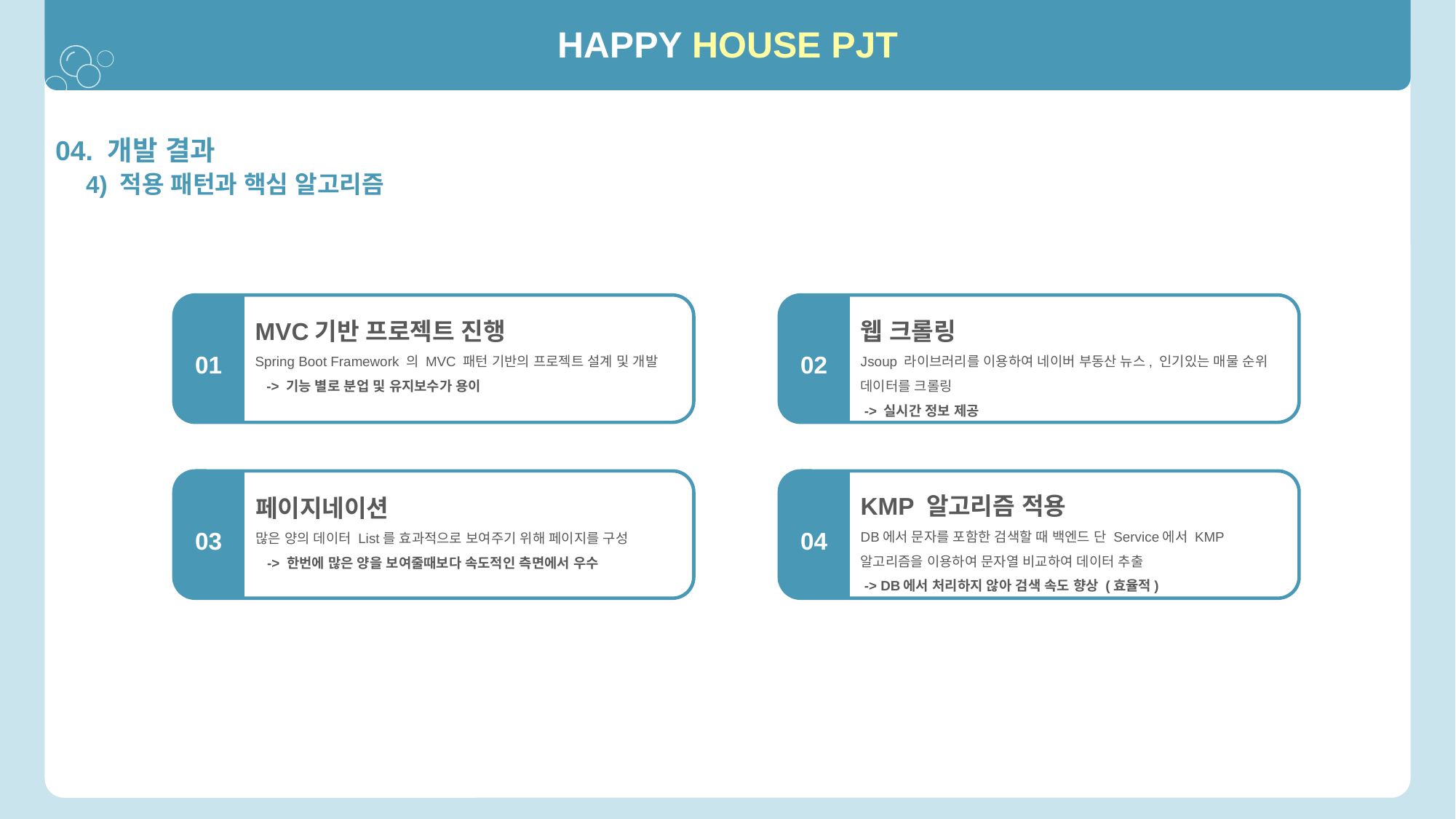

HAPPY HOUSE PJT

04. 개발 결과
    4) 적용 패턴과 핵심 알고리즘

MVC기반 프로젝트 진행
Spring Boot Framework 의 MVC 패턴 기반의 프로젝트 설계 및 개발
   -> 기능 별로 분업 및 유지보수가 용이
웹 크롤링
Jsoup 라이브러리를 이용하여 네이버 부동산 뉴스, 인기있는 매물 순위 데이터를 크롤링
 -> 실시간 정보 제공

01
02

KMP 알고리즘 적용
DB에서 문자를 포함한 검색할 때 백엔드 단 Service에서 KMP알고리즘을 이용하여 문자열 비교하여 데이터 추출
 -> DB에서 처리하지 않아 검색 속도 향상 (효율적)

페이지네이션
많은 양의 데이터 List를 효과적으로 보여주기 위해 페이지를 구성
   -> 한번에 많은 양을 보여줄때보다 속도적인 측면에서 우수

03
04